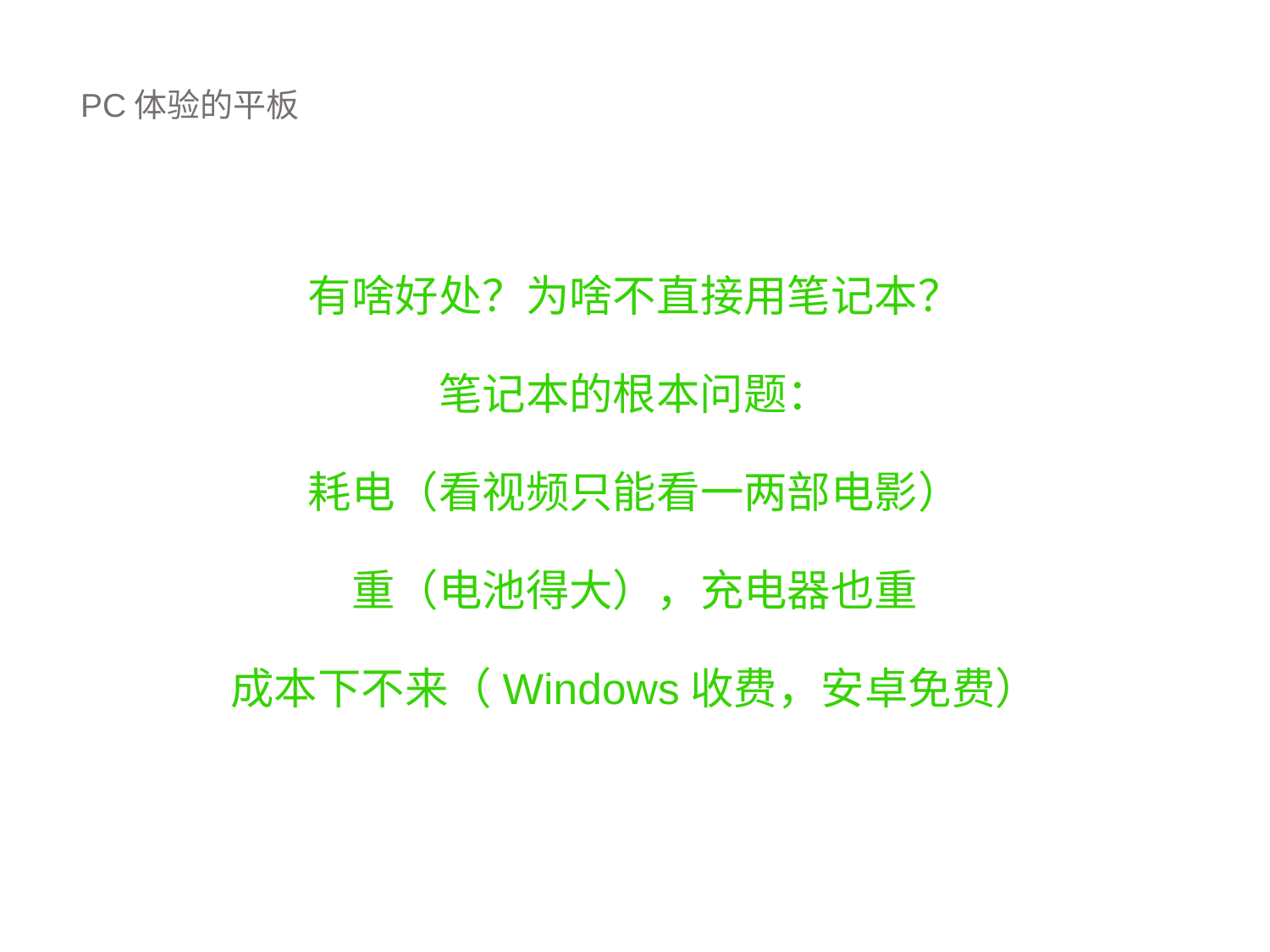

PC体验的平板
有啥好处？为啥不直接用笔记本？
笔记本的根本问题：
耗电（看视频只能看一两部电影）
重（电池得大），充电器也重
成本下不来（Windows收费，安卓免费）